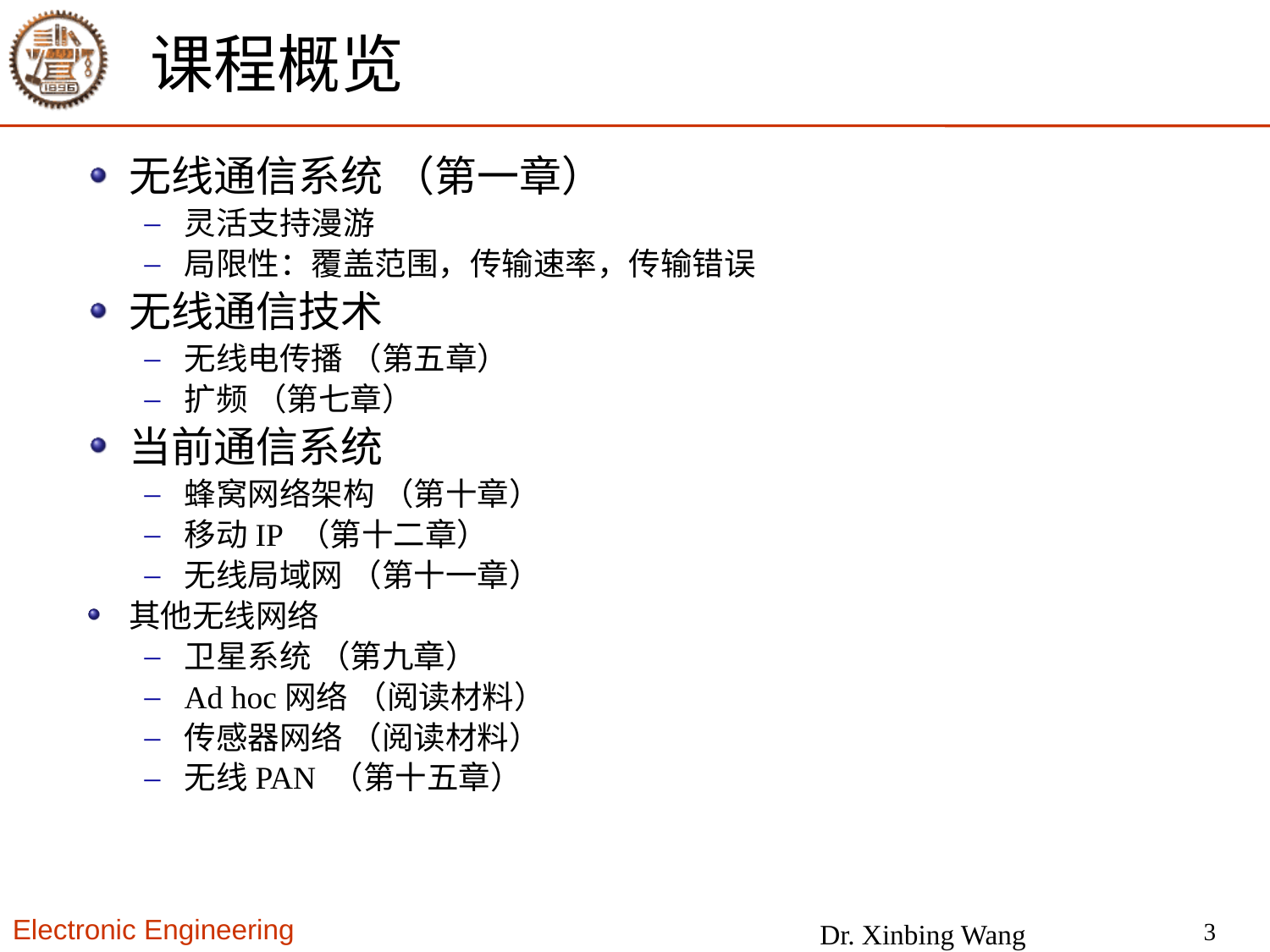

# 课程概览
无线通信系统 （第一章）
灵活支持漫游
局限性：覆盖范围，传输速率，传输错误
无线通信技术
无线电传播 （第五章）
扩频 （第七章）
当前通信系统
蜂窝网络架构 （第十章）
移动IP （第十二章）
无线局域网 （第十一章）
其他无线网络
卫星系统 （第九章）
Ad hoc网络 （阅读材料）
传感器网络 （阅读材料）
无线PAN （第十五章）
3
Dr. Xinbing Wang